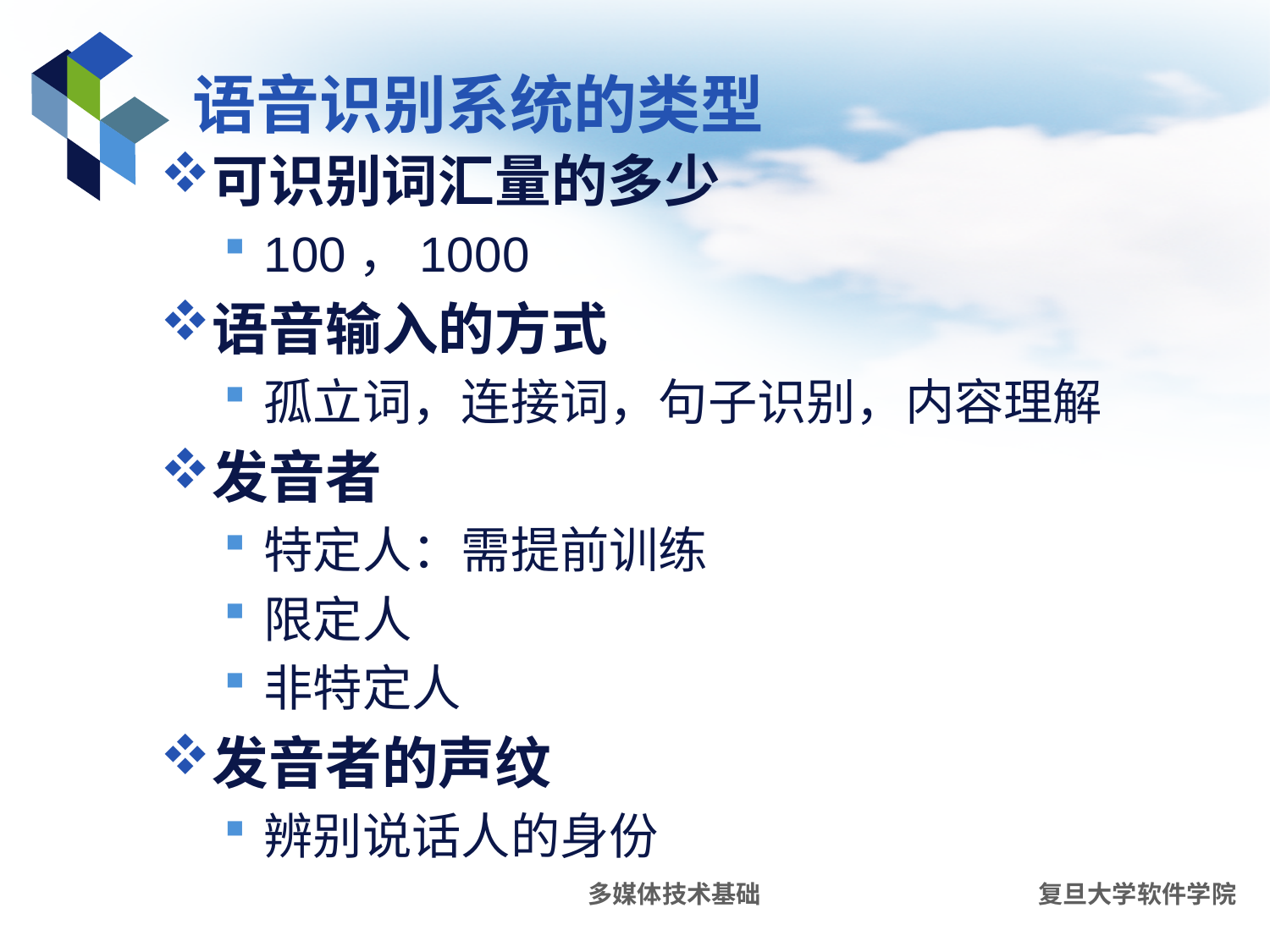

# 语音识别系统的类型
可识别词汇量的多少
100，1000
语音输入的方式
孤立词，连接词，句子识别，内容理解
发音者
特定人：需提前训练
限定人
非特定人
发音者的声纹
辨别说话人的身份
多媒体技术基础